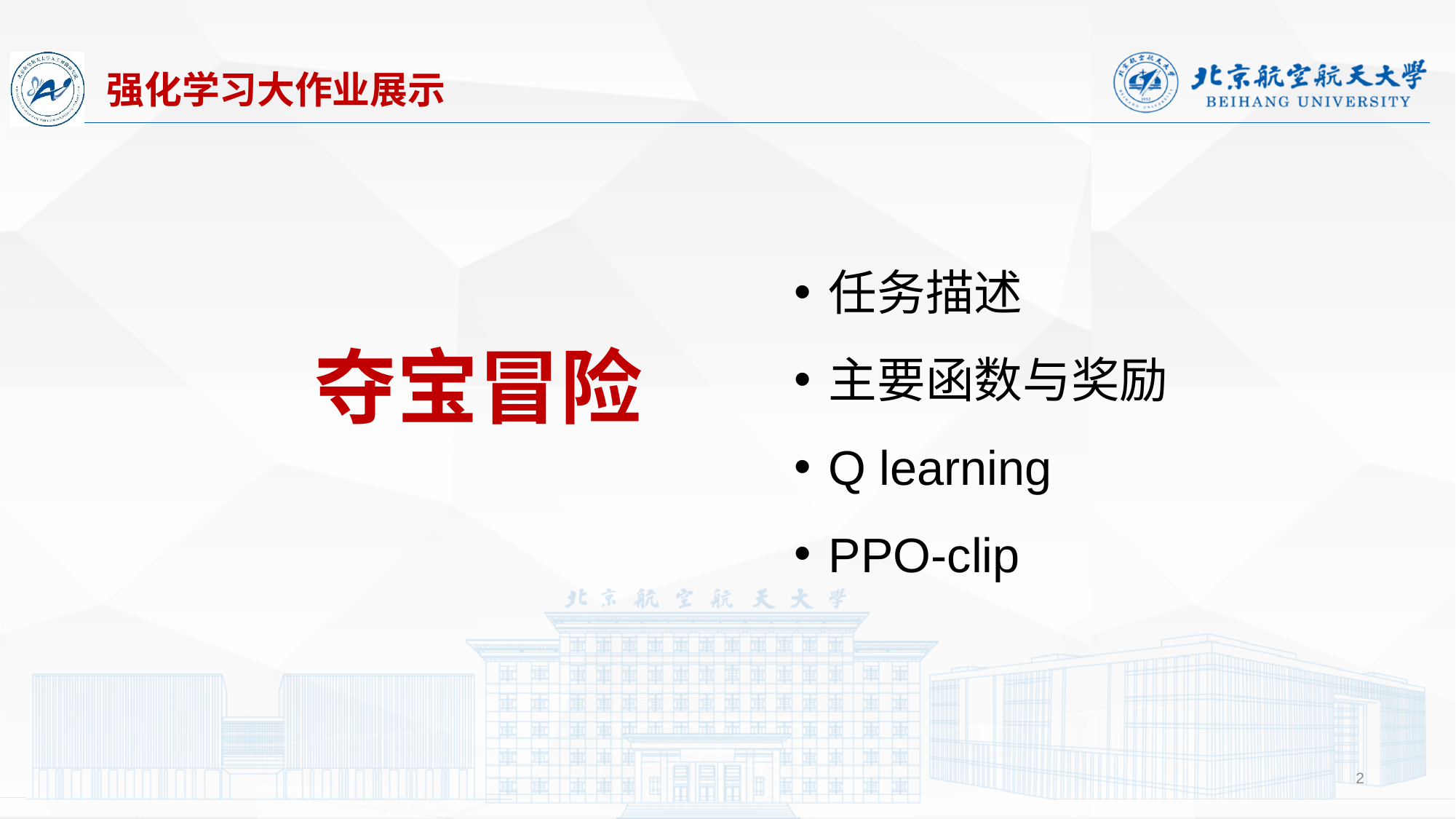

强化学习大作业展示
任务描述
主要函数与奖励
Q learning
PPO-clip
夺宝冒险
2